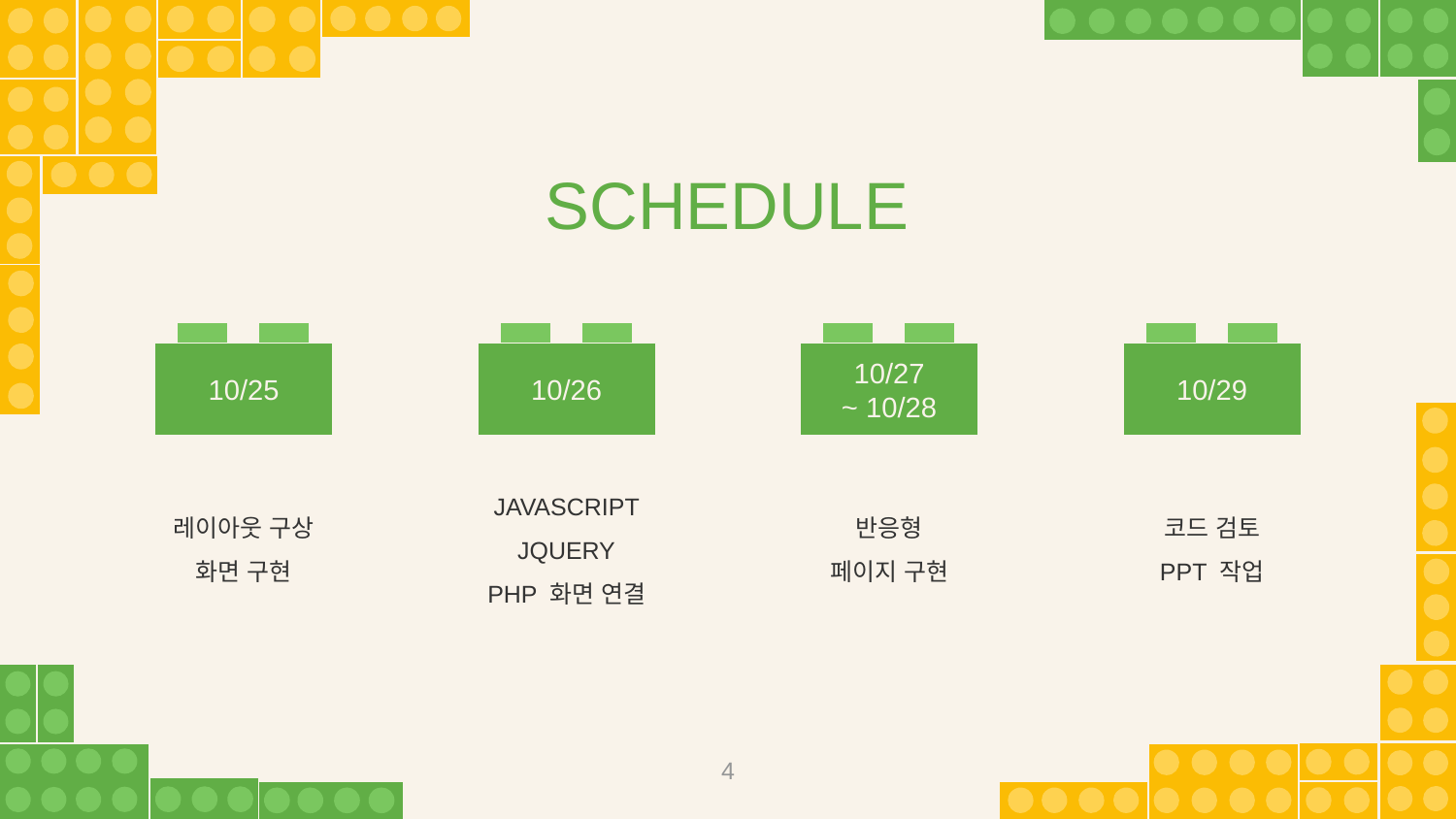

# SCHEDULE

10/25
레이아웃 구상
화면 구현

10/26
JAVASCRIPT
JQUERY
PHP 화면 연결

10/27
~ 10/28
반응형
페이지 구현

10/29
코드 검토
PPT 작업
4